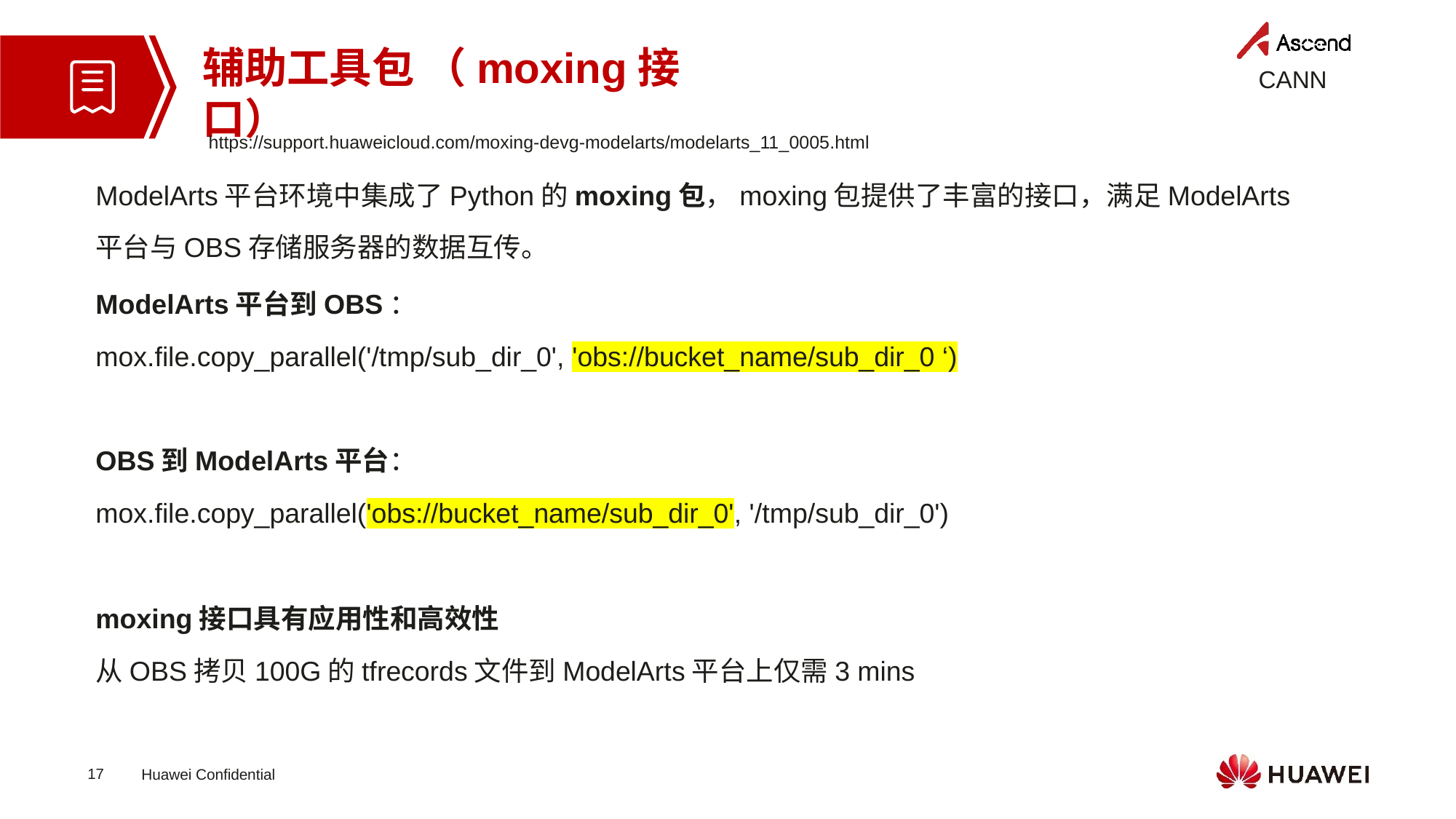

辅助工具包 （moxing接口）
https://support.huaweicloud.com/moxing-devg-modelarts/modelarts_11_0005.html
ModelArts平台环境中集成了Python的moxing包，moxing包提供了丰富的接口，满足ModelArts平台与OBS存储服务器的数据互传。
ModelArts平台到OBS：
mox.file.copy_parallel('/tmp/sub_dir_0', 'obs://bucket_name/sub_dir_0 ‘)

OBS到ModelArts平台：
mox.file.copy_parallel('obs://bucket_name/sub_dir_0', '/tmp/sub_dir_0')
moxing接口具有应用性和高效性
从OBS拷贝100G的tfrecords文件到ModelArts平台上仅需3 mins